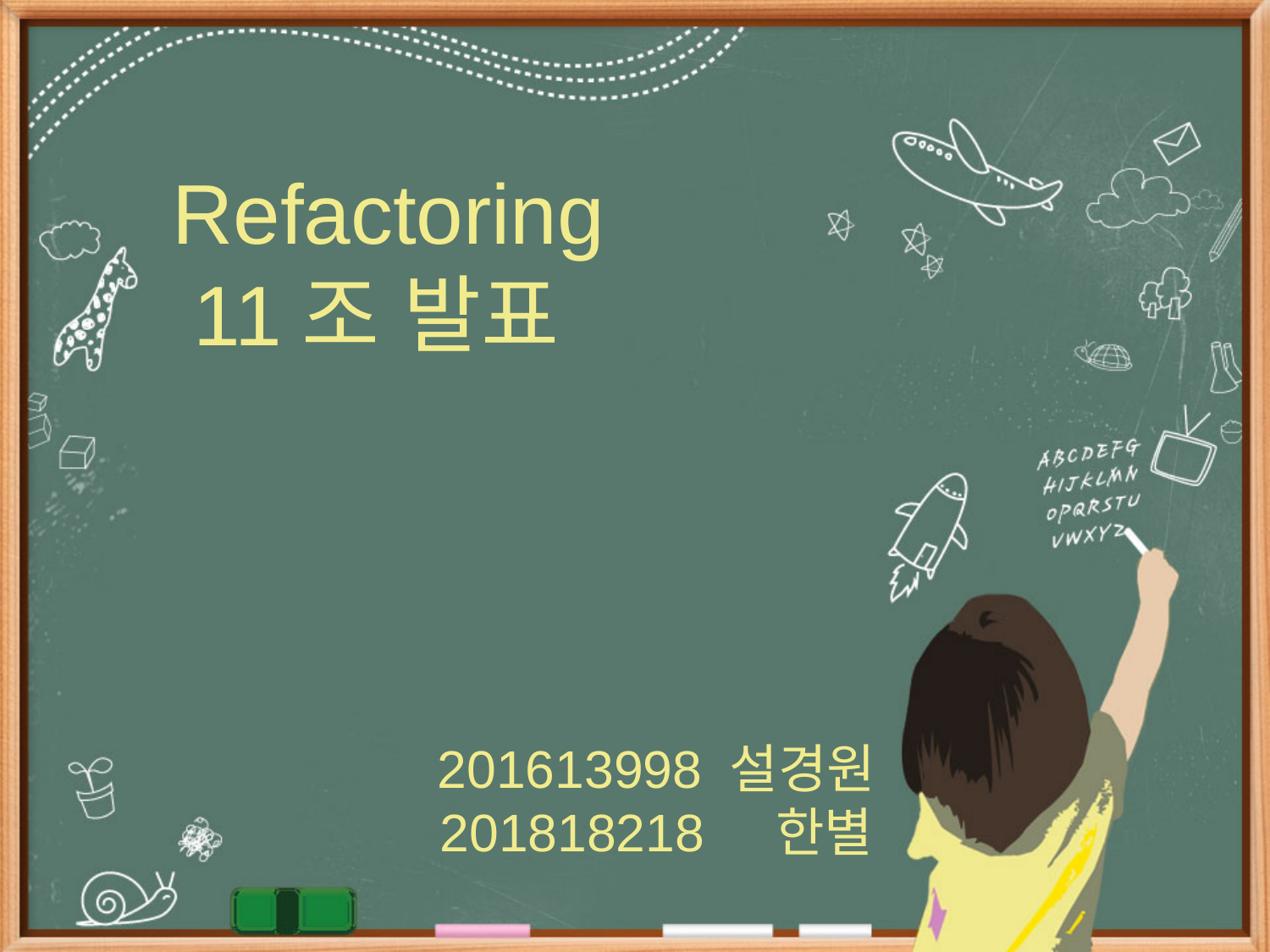

# Refactoring 11조 발표
201613998 설경원
201818218    한별